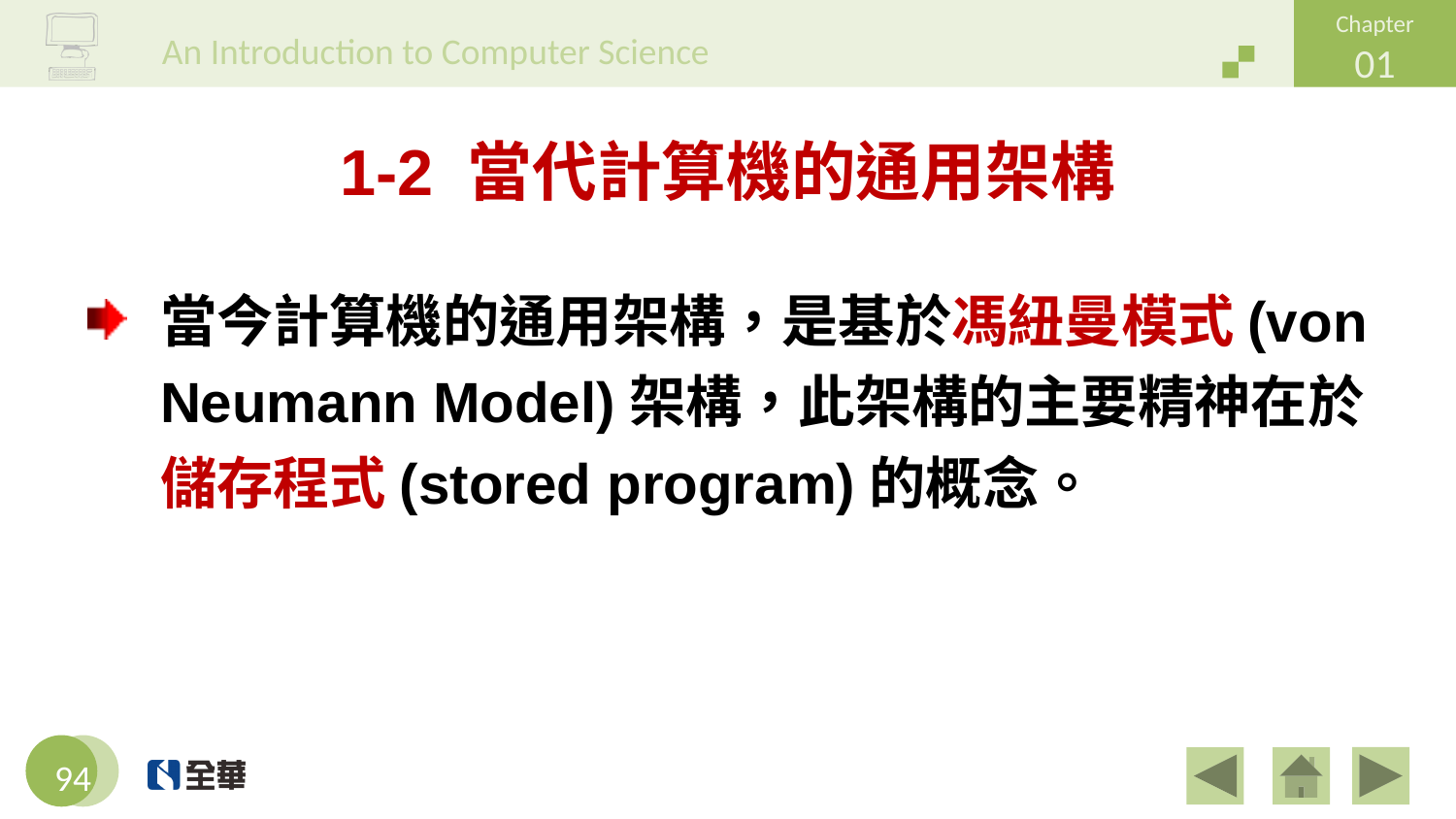

# 1-2 當代計算機的通用架構
當今計算機的通用架構，是基於馮紐曼模式(von Neumann Model)架構，此架構的主要精神在於儲存程式(stored program)的概念。